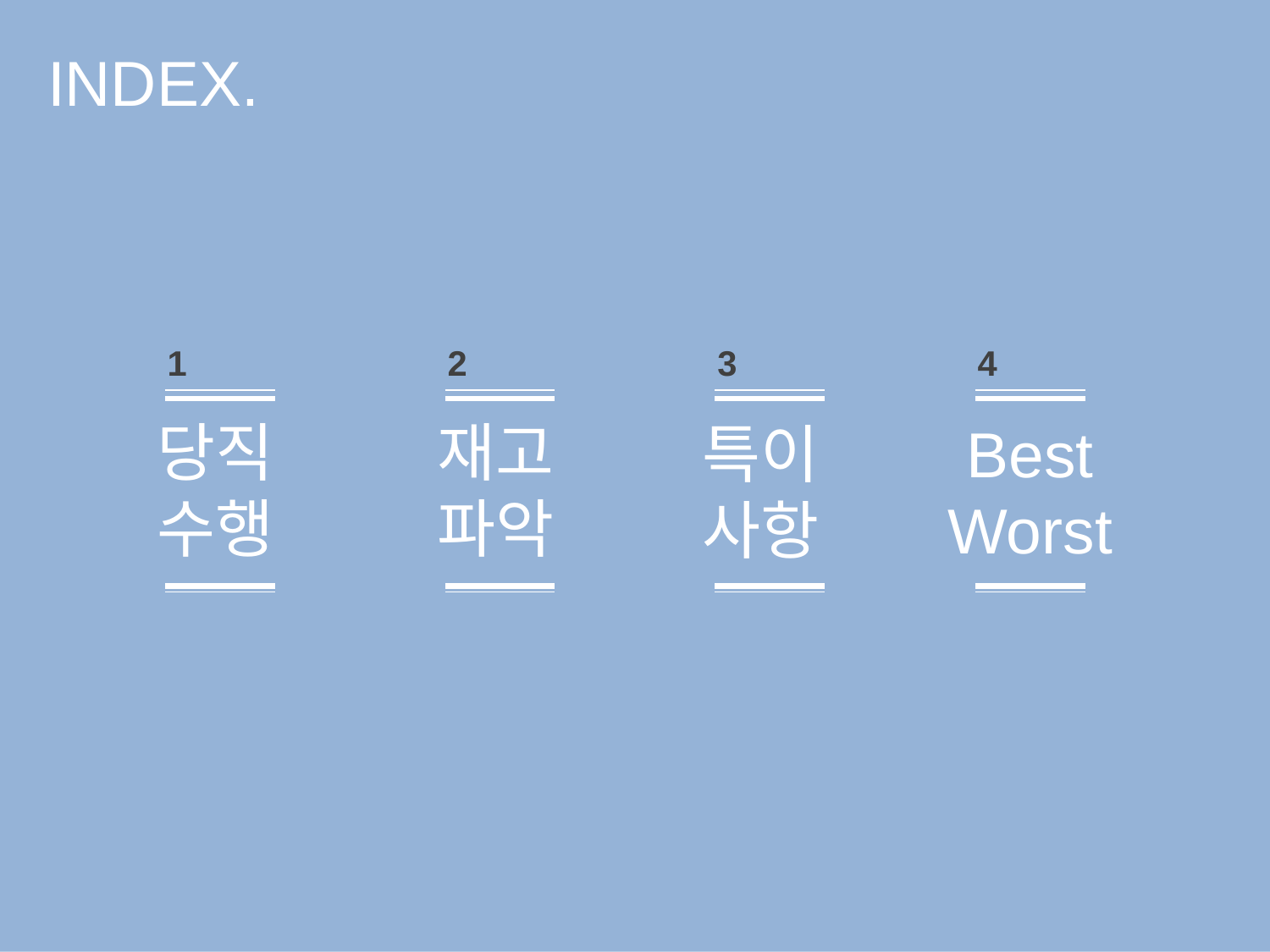

INDEX.
1
2
3
4
당직
수행
재고
파악
특이
사항
Best
Worst